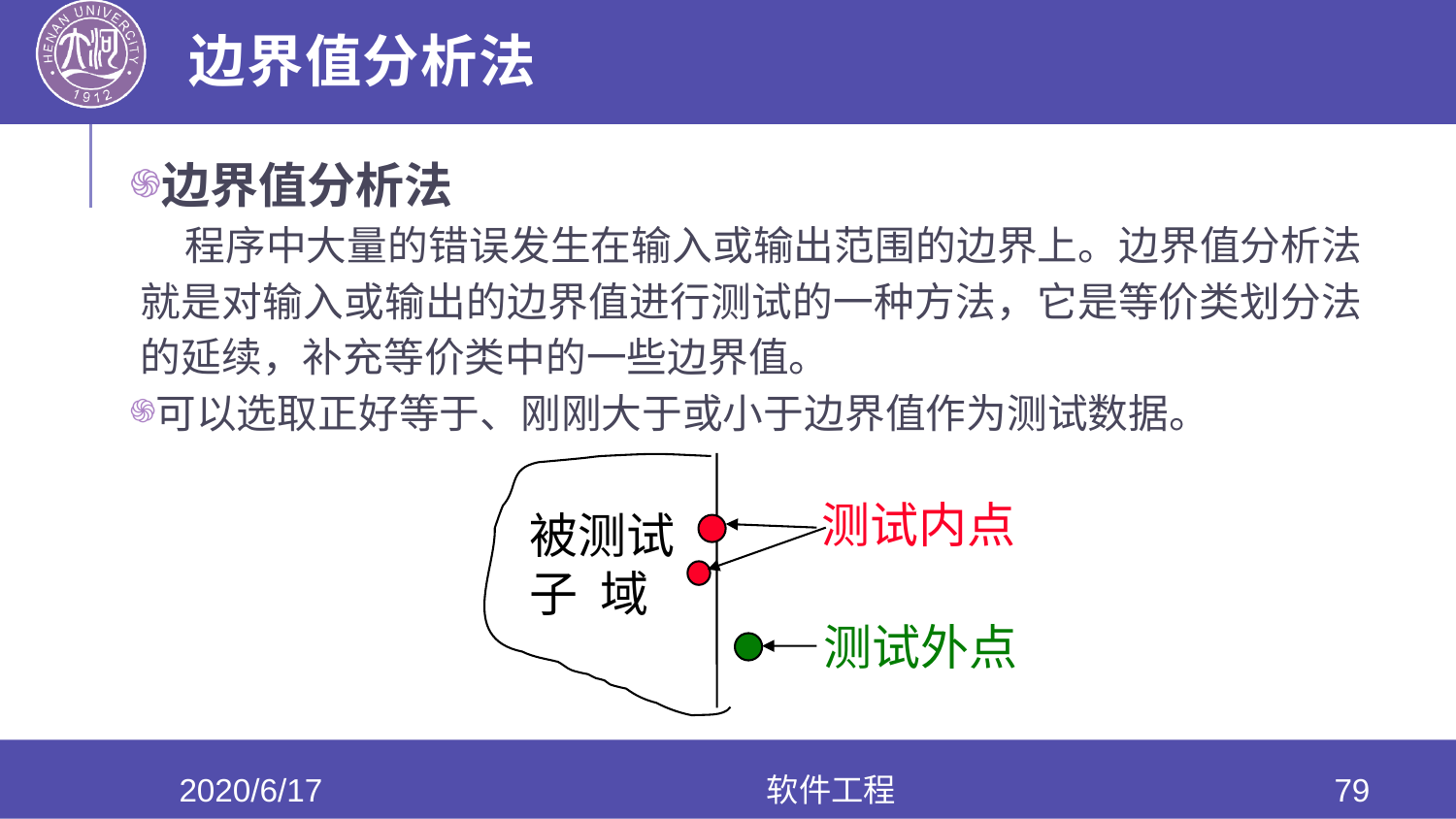

# 边界值分析法
边界值分析法
     程序中大量的错误发生在输入或输出范围的边界上。边界值分析法就是对输入或输出的边界值进行测试的一种方法，它是等价类划分法的延续，补充等价类中的一些边界值。
可以选取正好等于、刚刚大于或小于边界值作为测试数据。

测试内点
被测试
子  域

测试外点

2020/6/17
软件工程
79